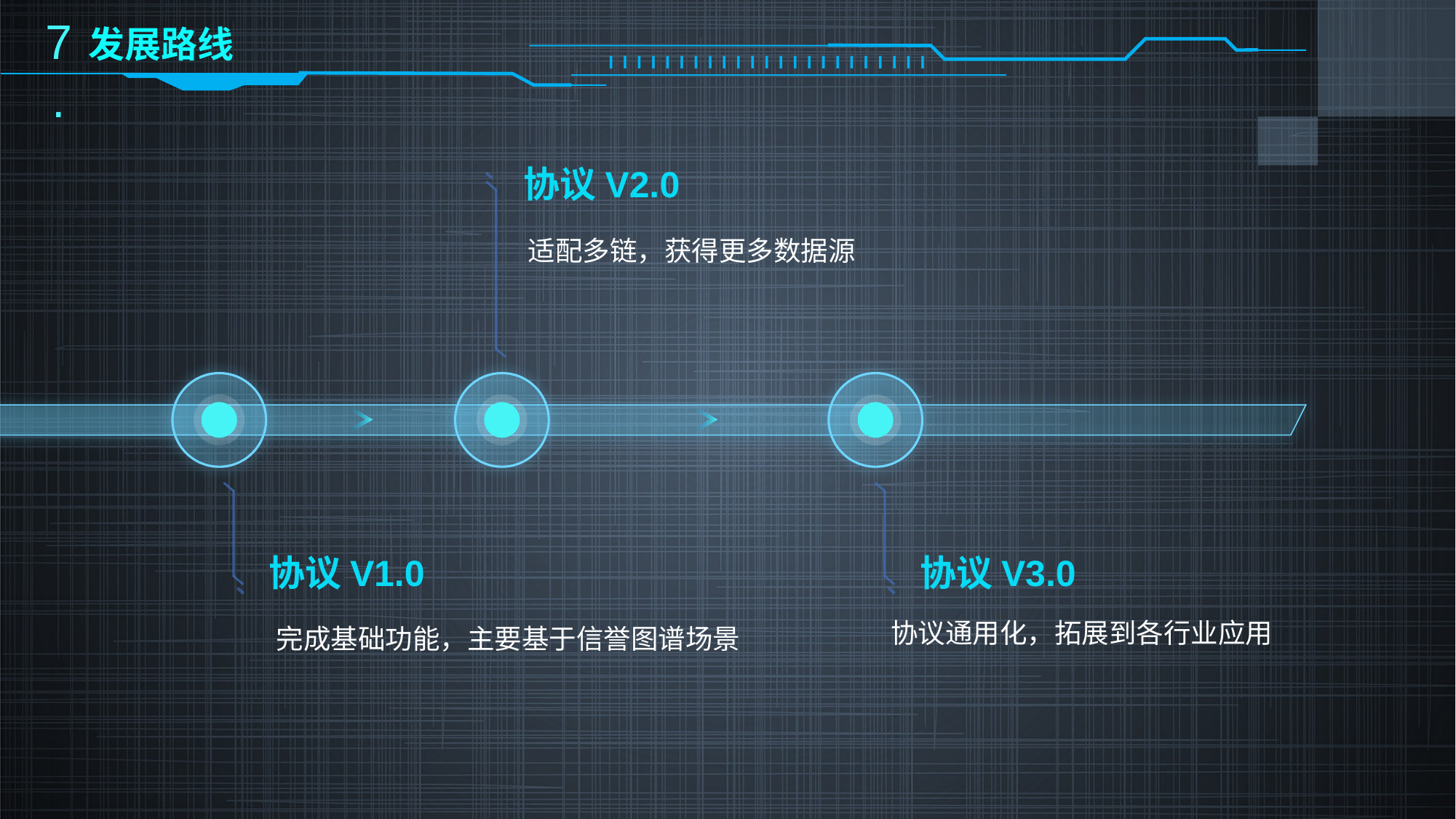

7.
发展路线
协议V2.0
适配多链，获得更多数据源

协议V1.0
协议V3.0
协议通用化，拓展到各行业应用
完成基础功能，主要基于信誉图谱场景